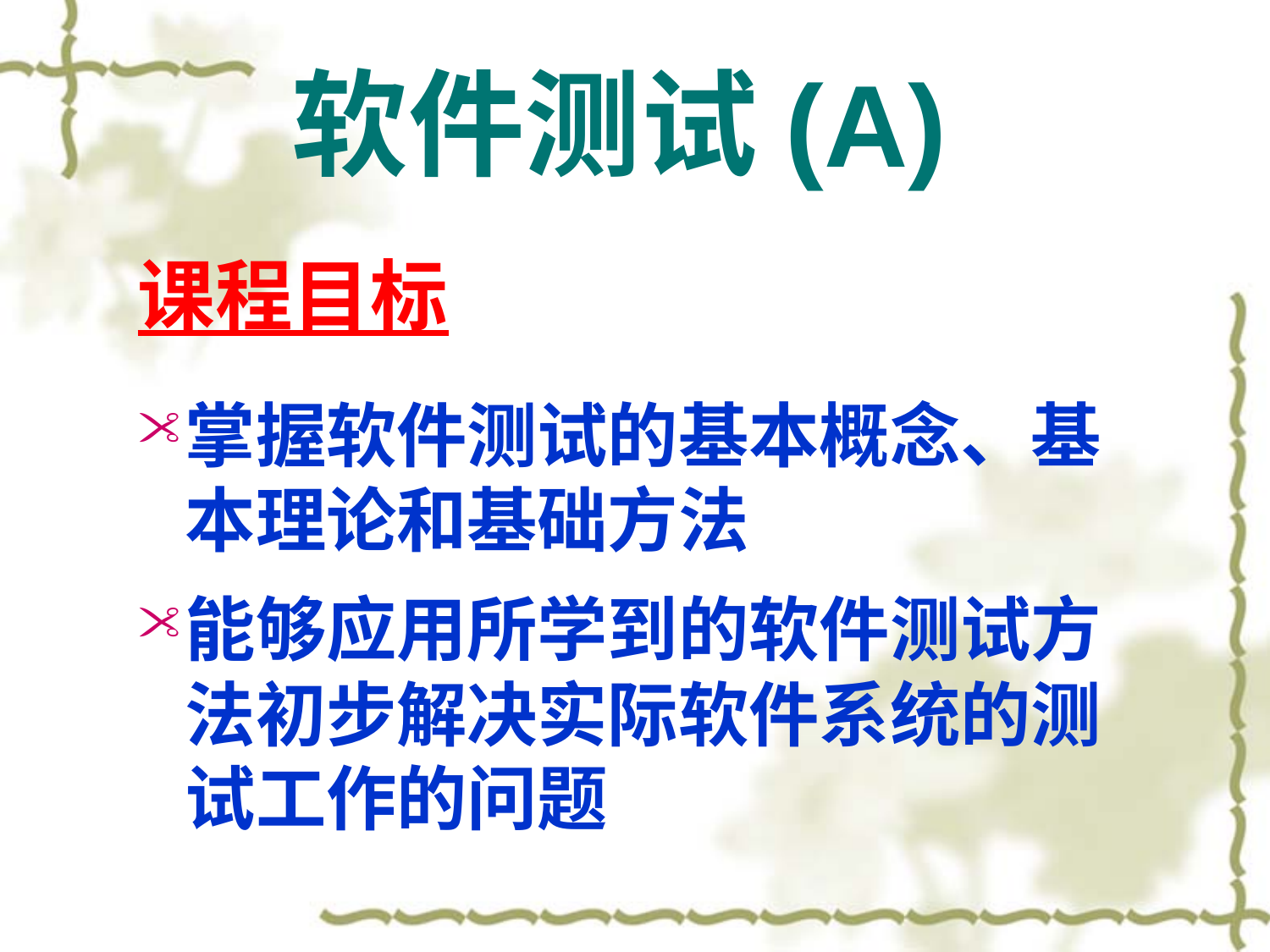

软件测试(A)

课程目标

掌握软件测试的基本概念、基本理论和基础方法

能够应用所学到的软件测试方法初步解决实际软件系统的测试工作的问题